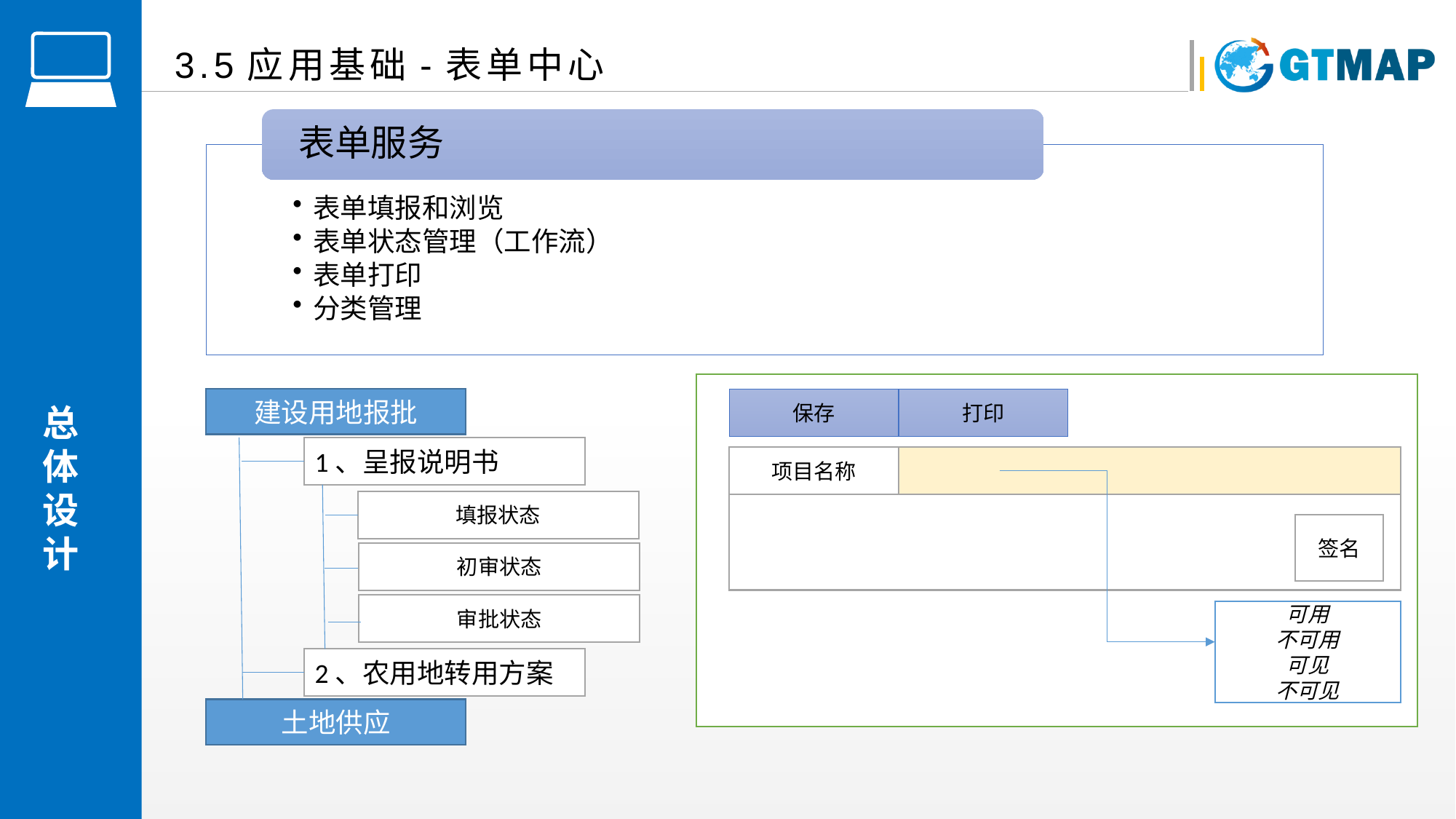

3.5应用基础-表单中心
表单填报和浏览
表单状态管理（工作流）
表单打印
分类管理
表单服务

建设用地报批
保存
打印
1、呈报说明书
项目名称

填报状态

签名
初审状态
审批状态
可用
不可用
可见
不可见
2、农用地转用方案
土地供应